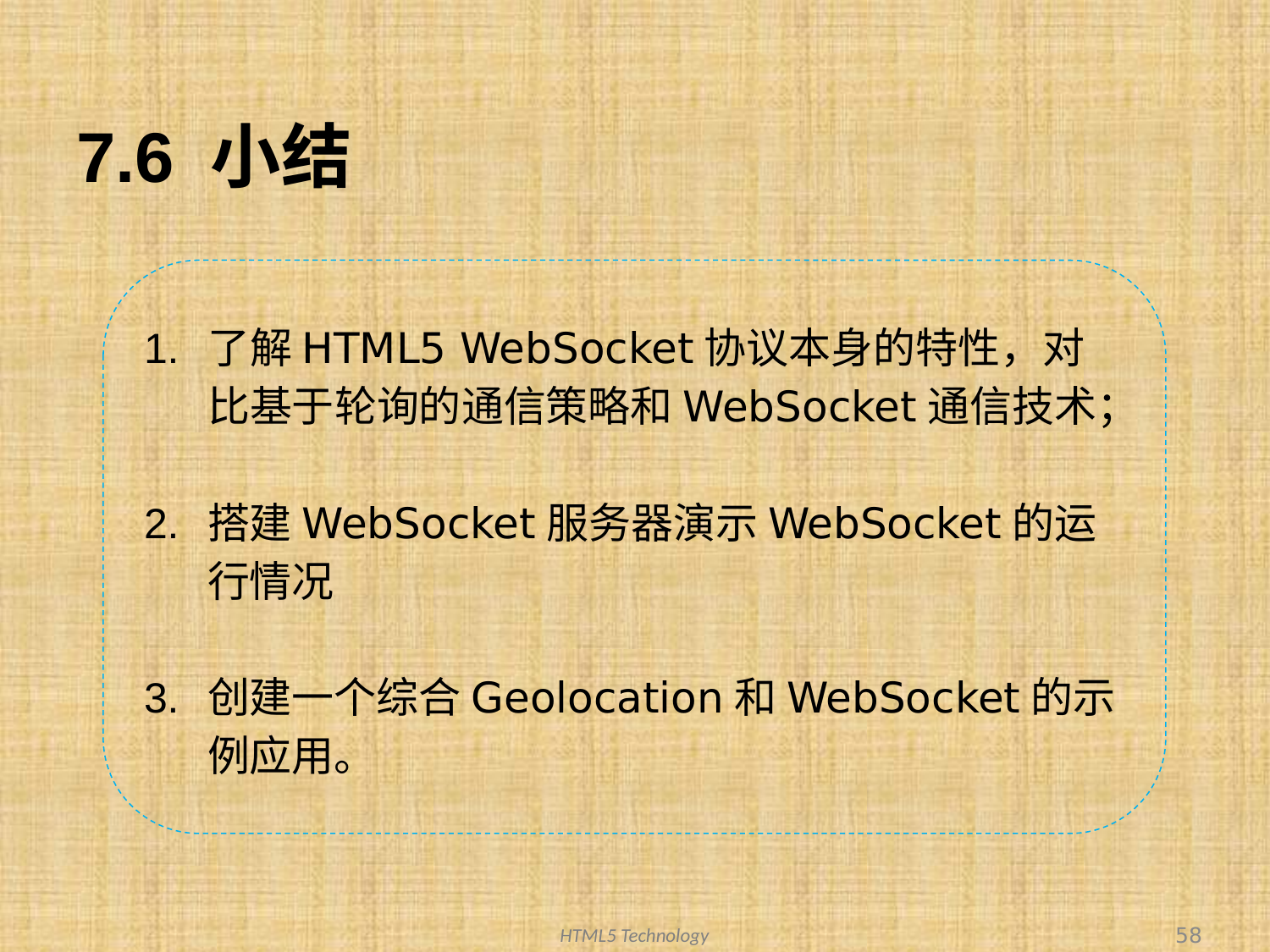

# 7.6 小结
了解HTML5 WebSocket协议本身的特性，对比基于轮询的通信策略和WebSocket通信技术；

搭建WebSocket服务器演示WebSocket的运行情况

创建一个综合Geolocation和WebSocket的示例应用。
58
HTML5 Technology